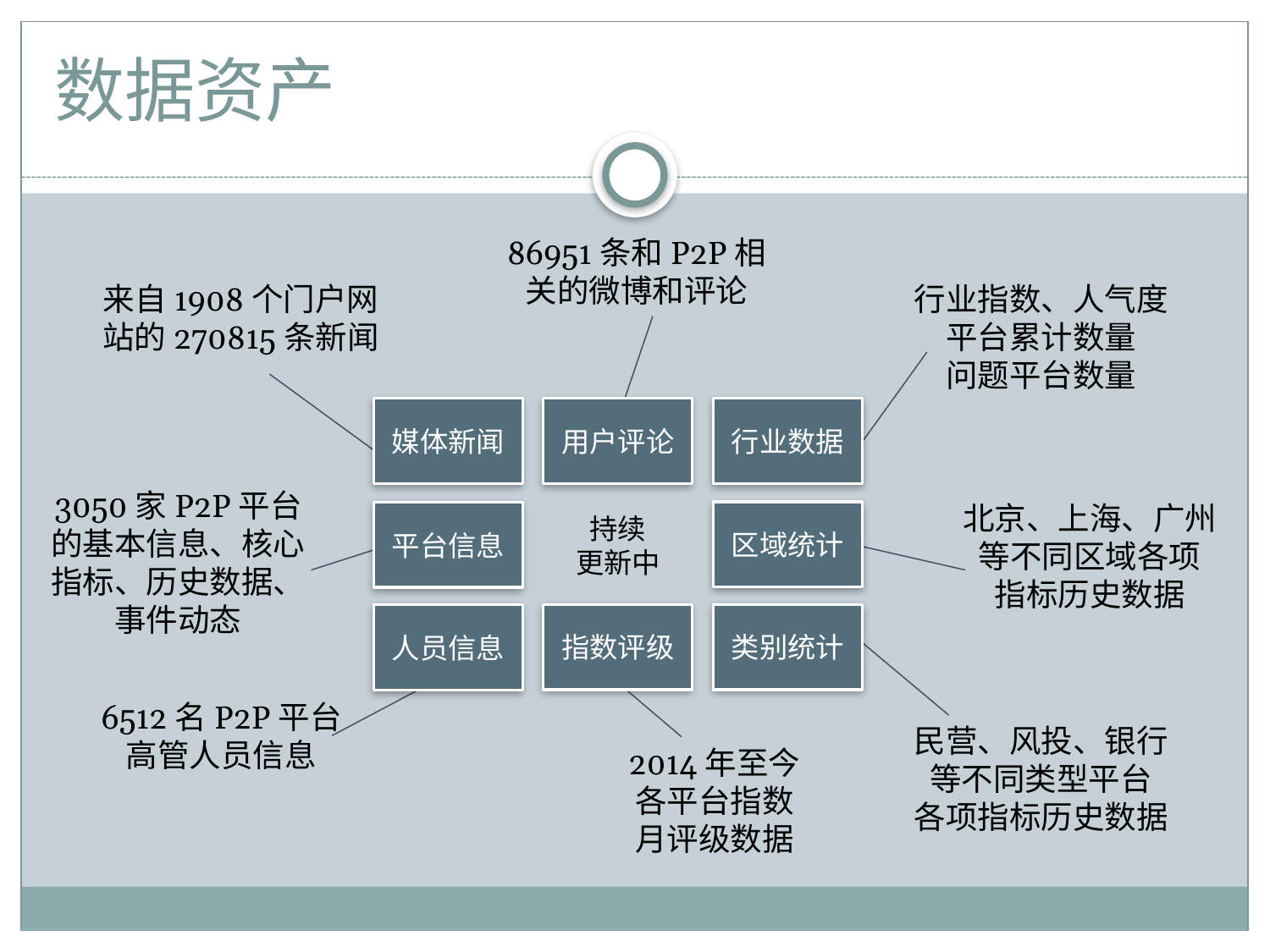

# 数据资产
86951条和P2P相
关的微博和评论
行业指数、人气度
平台累计数量
问题平台数量
来自1908个门户网
站的270815条新闻
行业数据
媒体新闻
用户评论
3050家P2P平台
的基本信息、核心
指标、历史数据、
事件动态
北京、上海、广州
等不同区域各项
指标历史数据
区域统计
平台信息
持续
更新中
指数评级
类别统计
人员信息
6512名P2P平台
高管人员信息
民营、风投、银行
等不同类型平台
各项指标历史数据
2014年至今
各平台指数
月评级数据